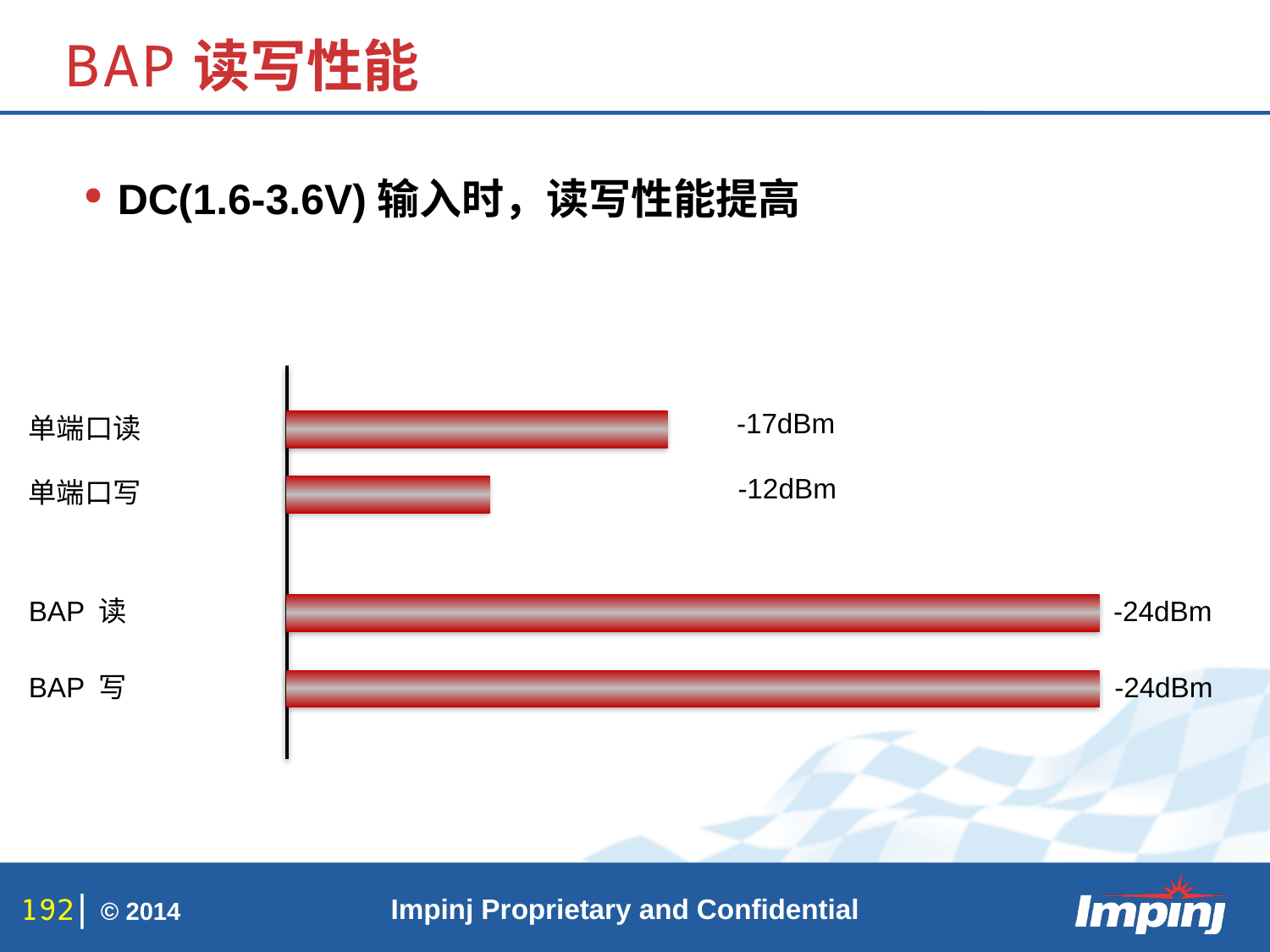

# BAP读写性能
DC(1.6-3.6V)输入时，读写性能提高
-17dBm
单端口读

-12dBm
单端口写

BAP 读
-24dBm

BAP 写
-24dBm